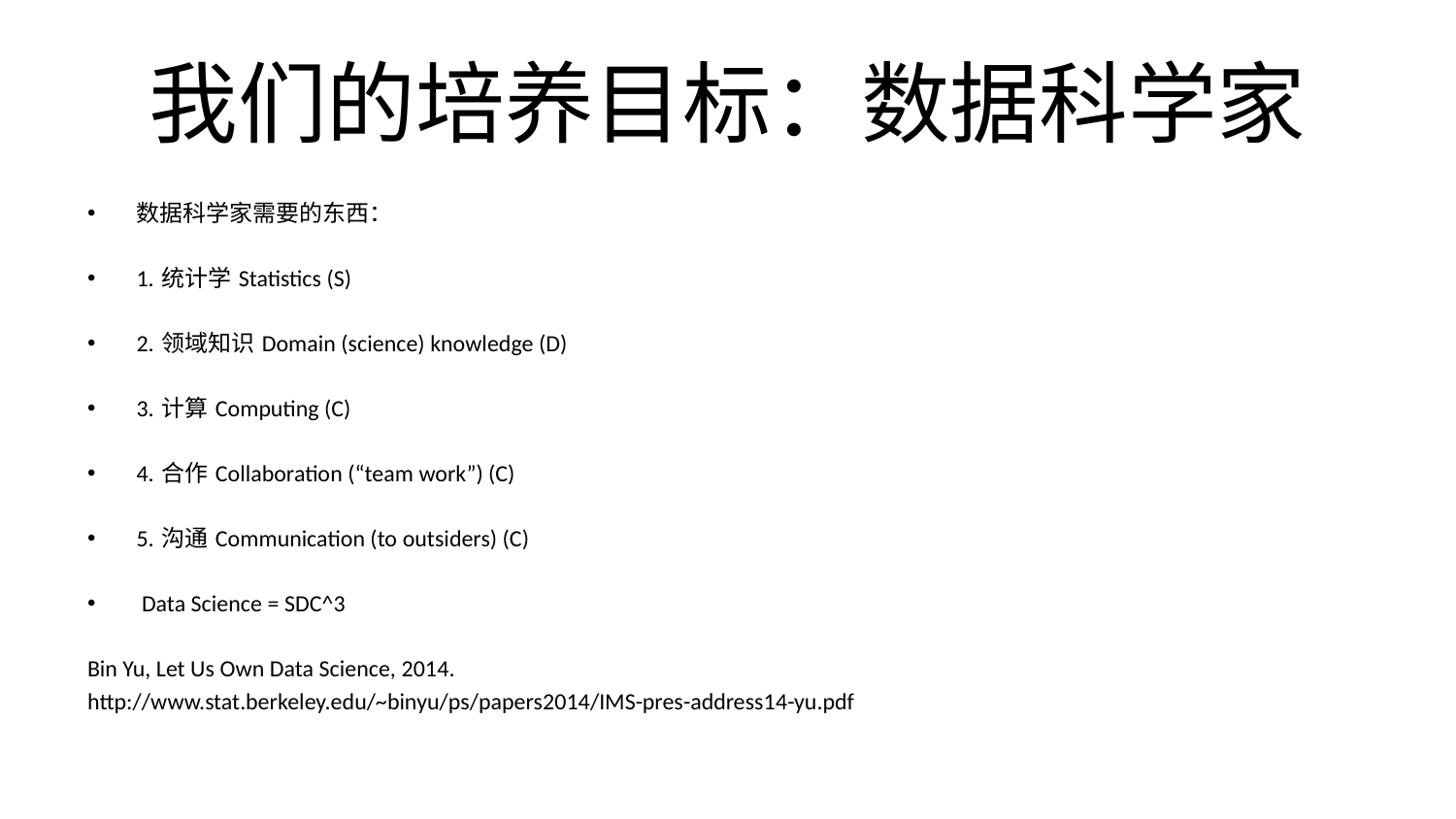

# 我们的培养目标：数据科学家
数据科学家需要的东西：

1. 统计学 Statistics (S)

2. 领域知识 Domain (science) knowledge (D)

3. 计算 Computing (C)

4. 合作 Collaboration (“team work”) (C)

5. 沟通 Communication (to outsiders) (C)

 Data Science = SDC^3

Bin Yu, Let Us Own Data Science, 2014.
http://www.stat.berkeley.edu/~binyu/ps/papers2014/IMS-pres-address14-yu.pdf